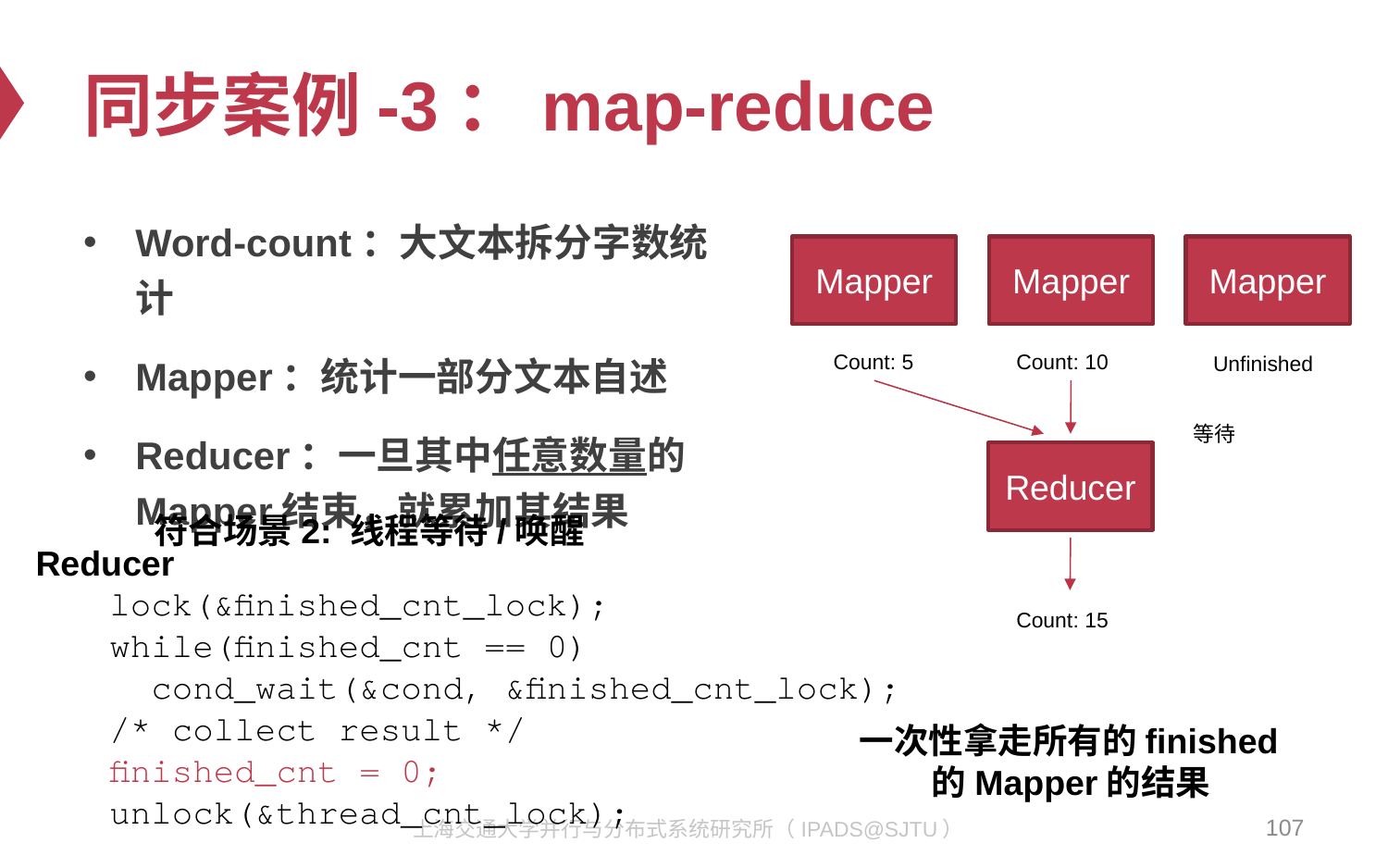

# 同步案例-3：map-reduce
Word-count：大文本拆分字数统计
Mapper：统计一部分文本自述
Reducer：一旦其中任意数量的Mapper结束，就累加其结果
Mapper
Mapper
Mapper
Count: 10
Count: 5
Unfinished
等待
Reducer
符合场景2: 线程等待/唤醒
Reducer
lock(&finished_cnt_lock);
while(finished_cnt == 0)
  cond_wait(&cond, &finished_cnt_lock);
/* collect result */
finished_cnt = 0;
unlock(&thread_cnt_lock);
Count: 15
一次性拿走所有的finished的Mapper的结果
107
上海交通大学并行与分布式系统研究所（IPADS@SJTU）